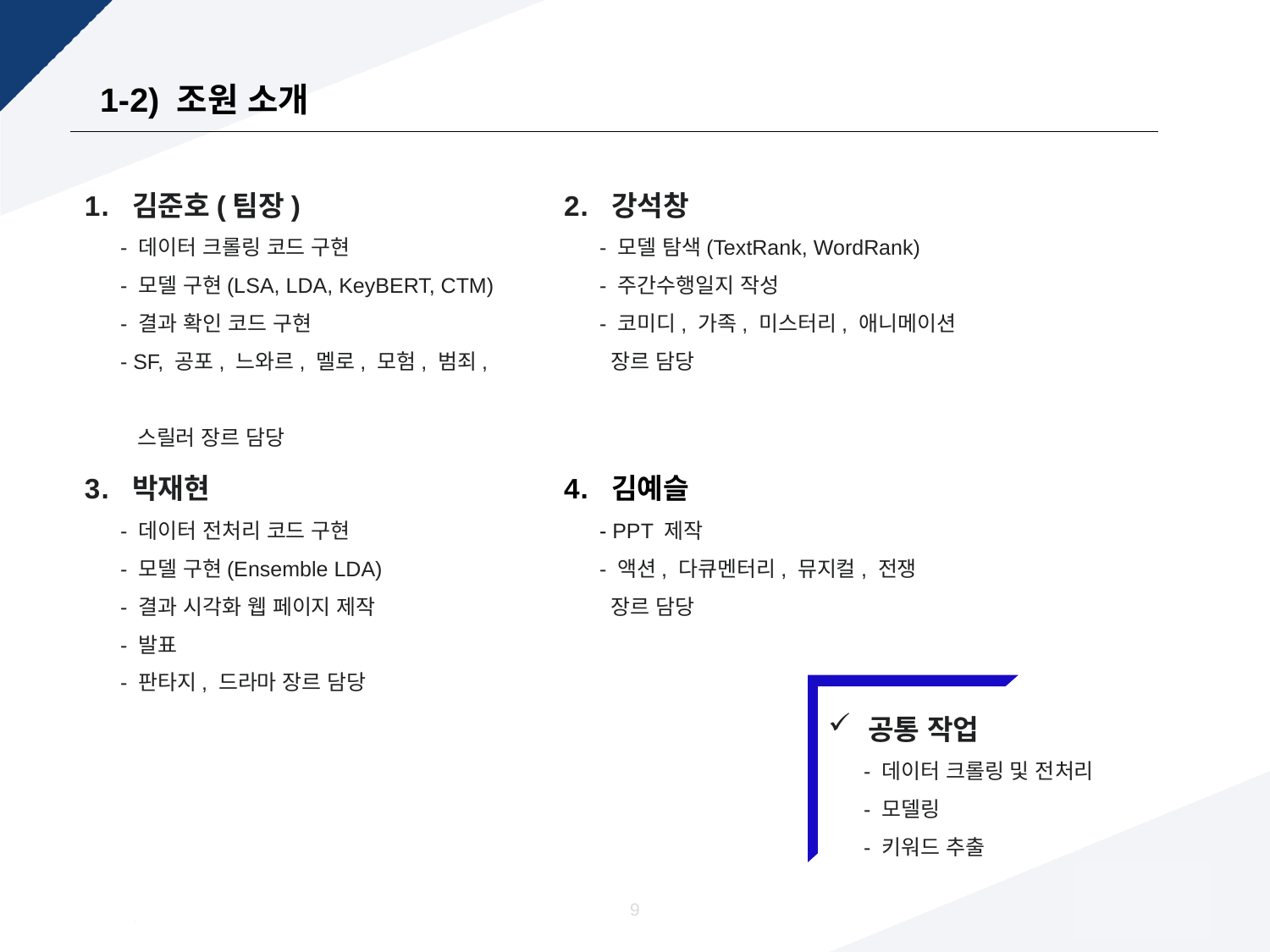

# 1-2) 조원 소개
김준호(팀장)
      - 데이터 크롤링 코드 구현
      - 모델 구현(LSA, LDA, KeyBERT, CTM)
      - 결과 확인 코드 구현
      - SF, 공포, 느와르, 멜로, 모험, 범죄,
        스릴러 장르 담당

강석창
      - 모델 탐색(TextRank, WordRank)
      - 주간수행일지 작성
      - 코미디, 가족, 미스터리, 애니메이션
        장르 담당
박재현
      - 데이터 전처리 코드 구현
      - 모델 구현(Ensemble LDA)
      - 결과 시각화 웹 페이지 제작
      - 발표
      - 판타지, 드라마 장르 담당
김예슬
      - PPT 제작
      - 액션, 다큐멘터리, 뮤지컬, 전쟁
        장르 담당

공통 작업
      - 데이터 크롤링 및 전처리
      - 모델링
      - 키워드 추출